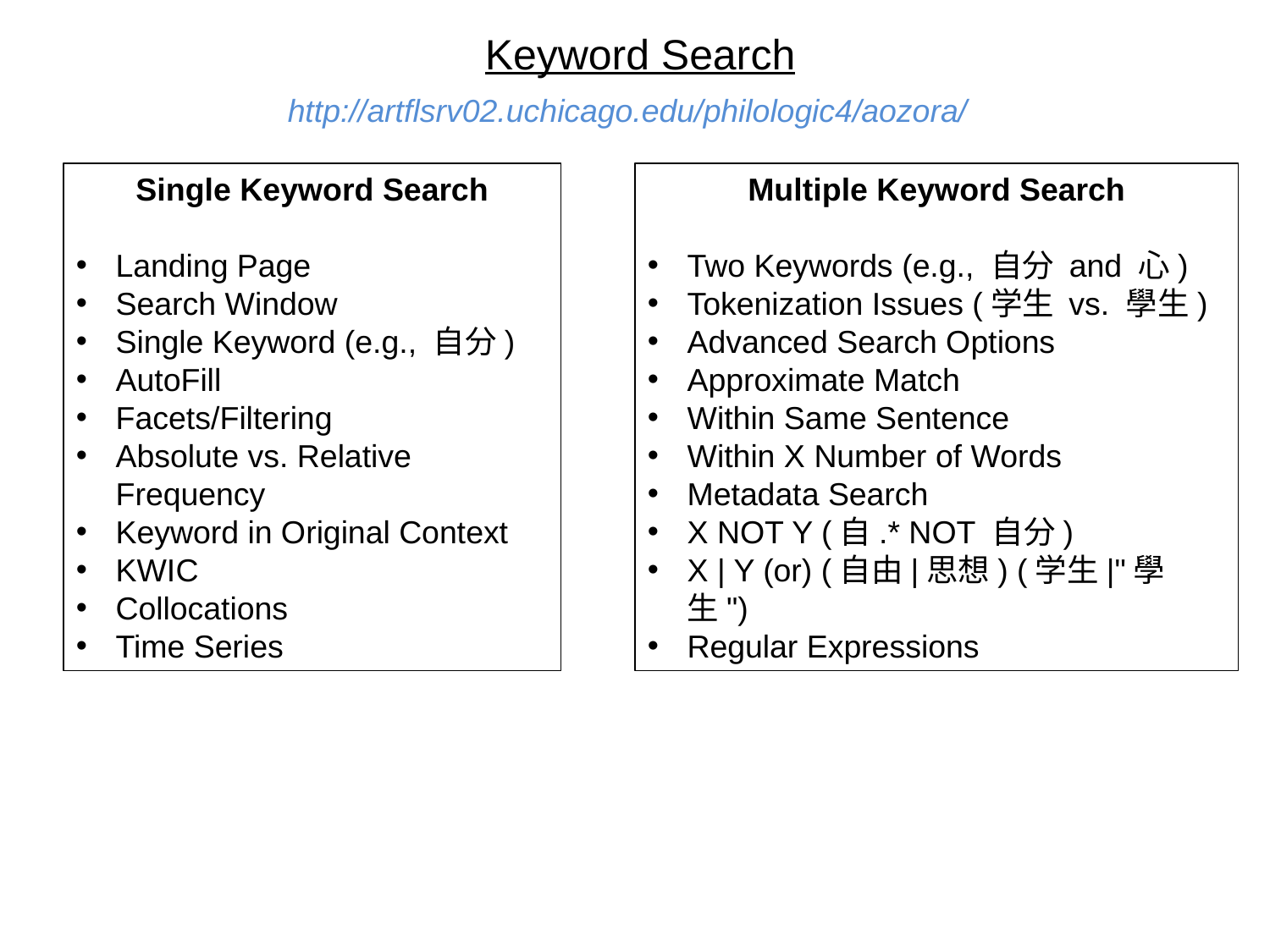

Keyword Search
http://artflsrv02.uchicago.edu/philologic4/aozora/
Single Keyword Search

Landing Page
Search Window
Single Keyword (e.g., 自分)
AutoFill
Facets/Filtering
Absolute vs. Relative Frequency
Keyword in Original Context
KWIC
Collocations
Time Series
Multiple Keyword Search

Two Keywords (e.g., 自分 and 心)
Tokenization Issues (学生 vs. 學生)
Advanced Search Options
Approximate Match
Within Same Sentence
Within X Number of Words
Metadata Search
X NOT Y (自.* NOT 自分)
X | Y (or) (自由|思想) (学生|"學 生")
Regular Expressions